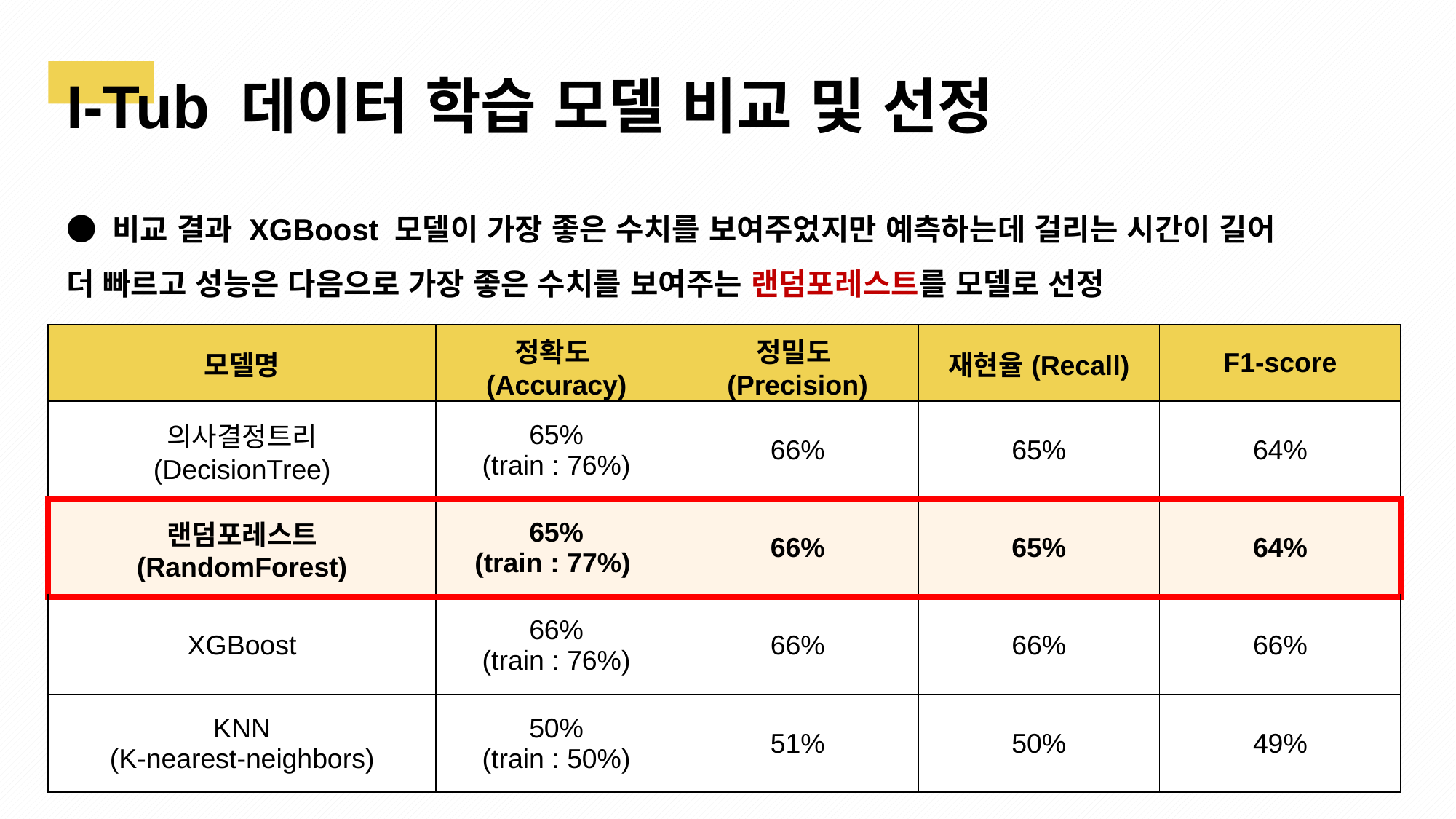

I-Tub 데이터 학습 모델 비교 및 선정
● 비교 결과 XGBoost 모델이 가장 좋은 수치를 보여주었지만 예측하는데 걸리는 시간이 길어 더 빠르고 성능은 다음으로 가장 좋은 수치를 보여주는 랜덤포레스트를 모델로 선정
| 모델명 | 정확도(Accuracy) | 정밀도(Precision) | 재현율(Recall) | F1-score |
| --- | --- | --- | --- | --- |
| 의사결정트리 (DecisionTree) | 65% (train : 76%) | 66% | 65% | 64% |
| 랜덤포레스트 (RandomForest) | 65% (train : 77%) | 66% | 65% | 64% |
| XGBoost | 66% (train : 76%) | 66% | 66% | 66% |
| KNN (K-nearest-neighbors) | 50% (train : 50%) | 51% | 50% | 49% |